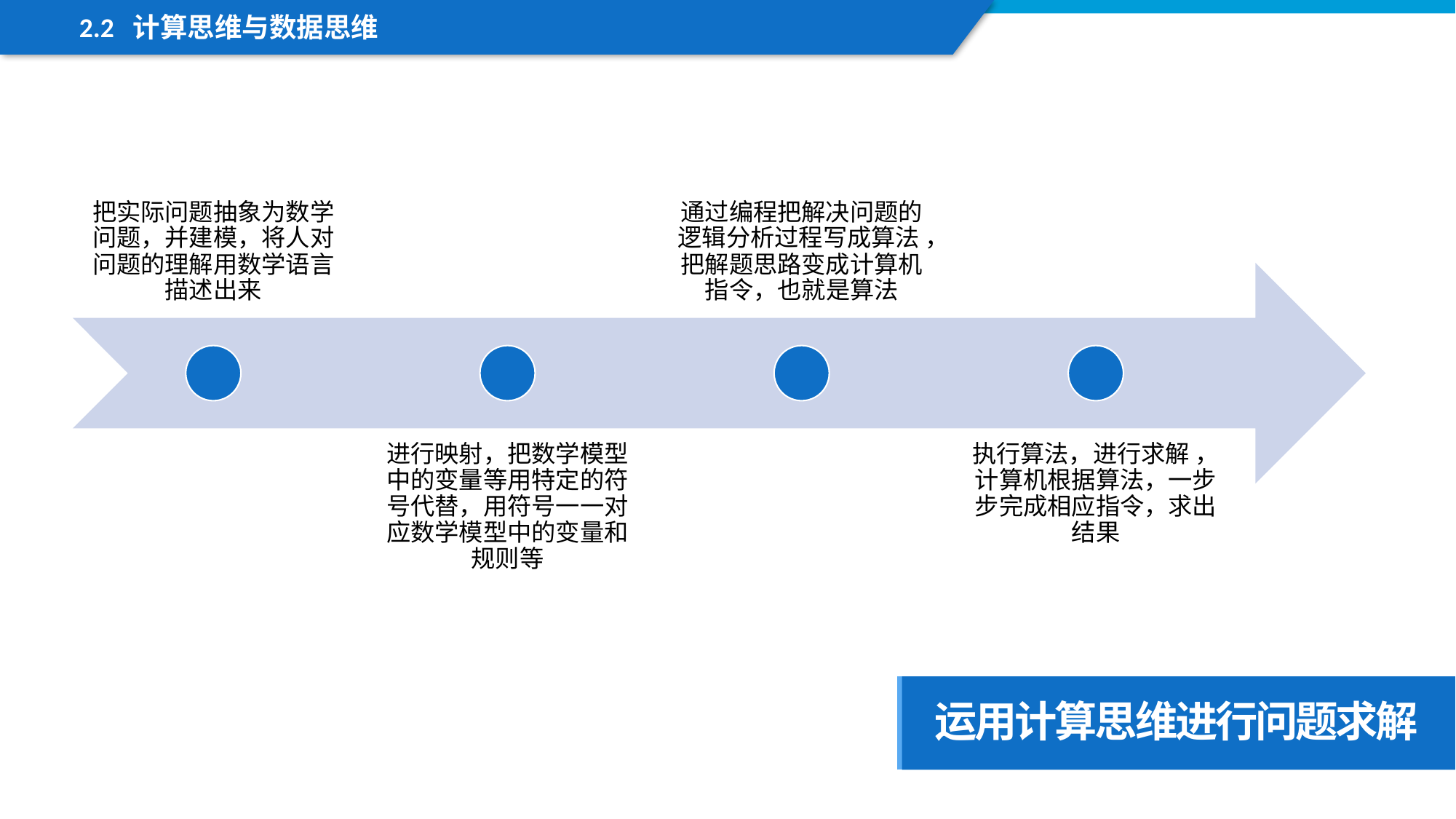

2.2  计算思维与数据思维
把实际问题抽象为数学问题，并建模，将人对问题的理解用数学语言描述出来
进行映射，把数学模型中的变量等用特定的符号代替，用符号一一对应数学模型中的变量和规则等
通过编程把解决问题的逻辑分析过程写成算法 ，把解题思路变成计算机指令，也就是算法
执行算法，进行求解 ，计算机根据算法，一步步完成相应指令，求出结果
运用计算思维进行问题求解